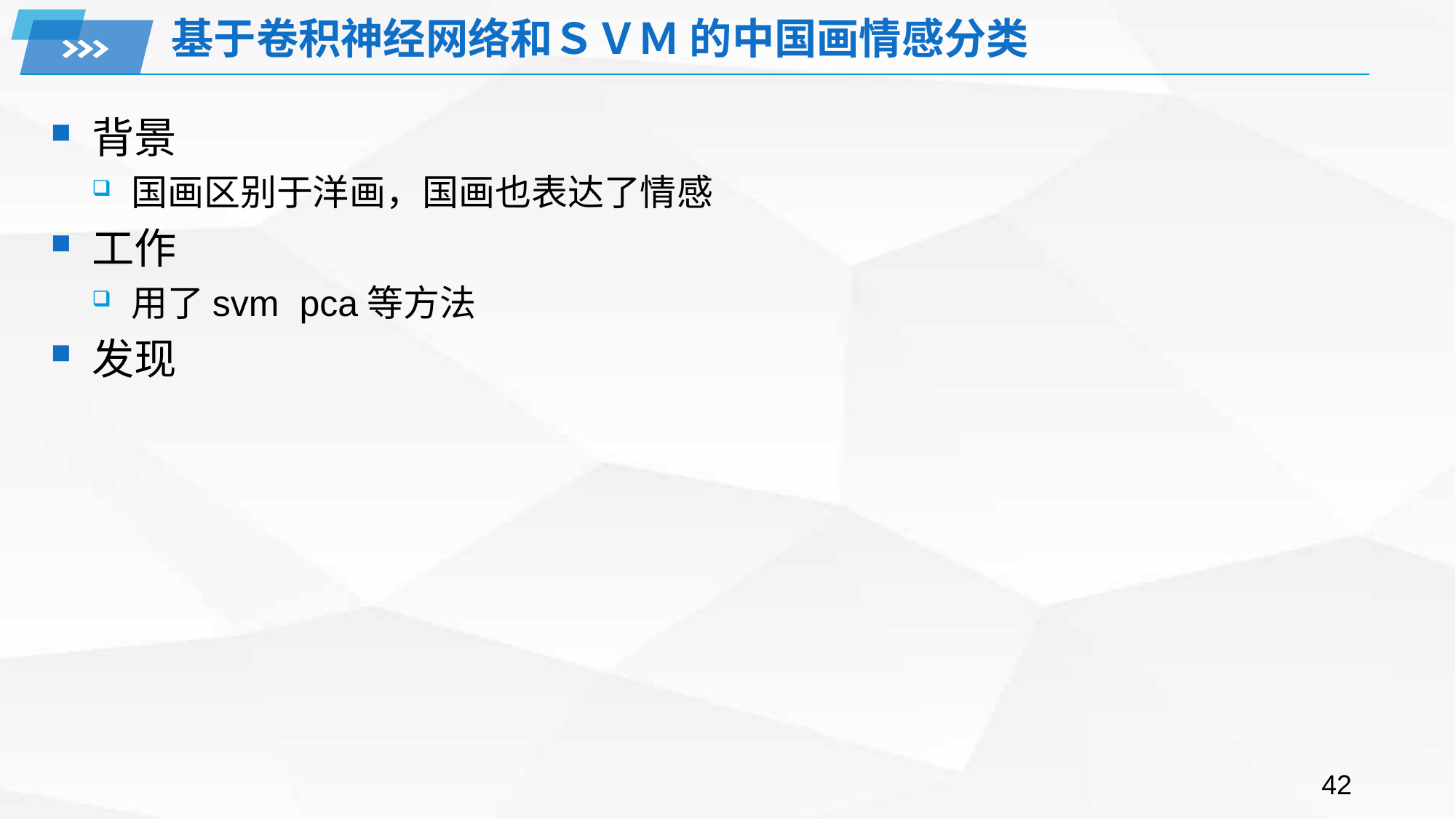

# 基于卷积神经网络和ＳＶＭ 的中国画情感分类
背景
国画区别于洋画，国画也表达了情感
工作
用了svm  pca等方法
发现